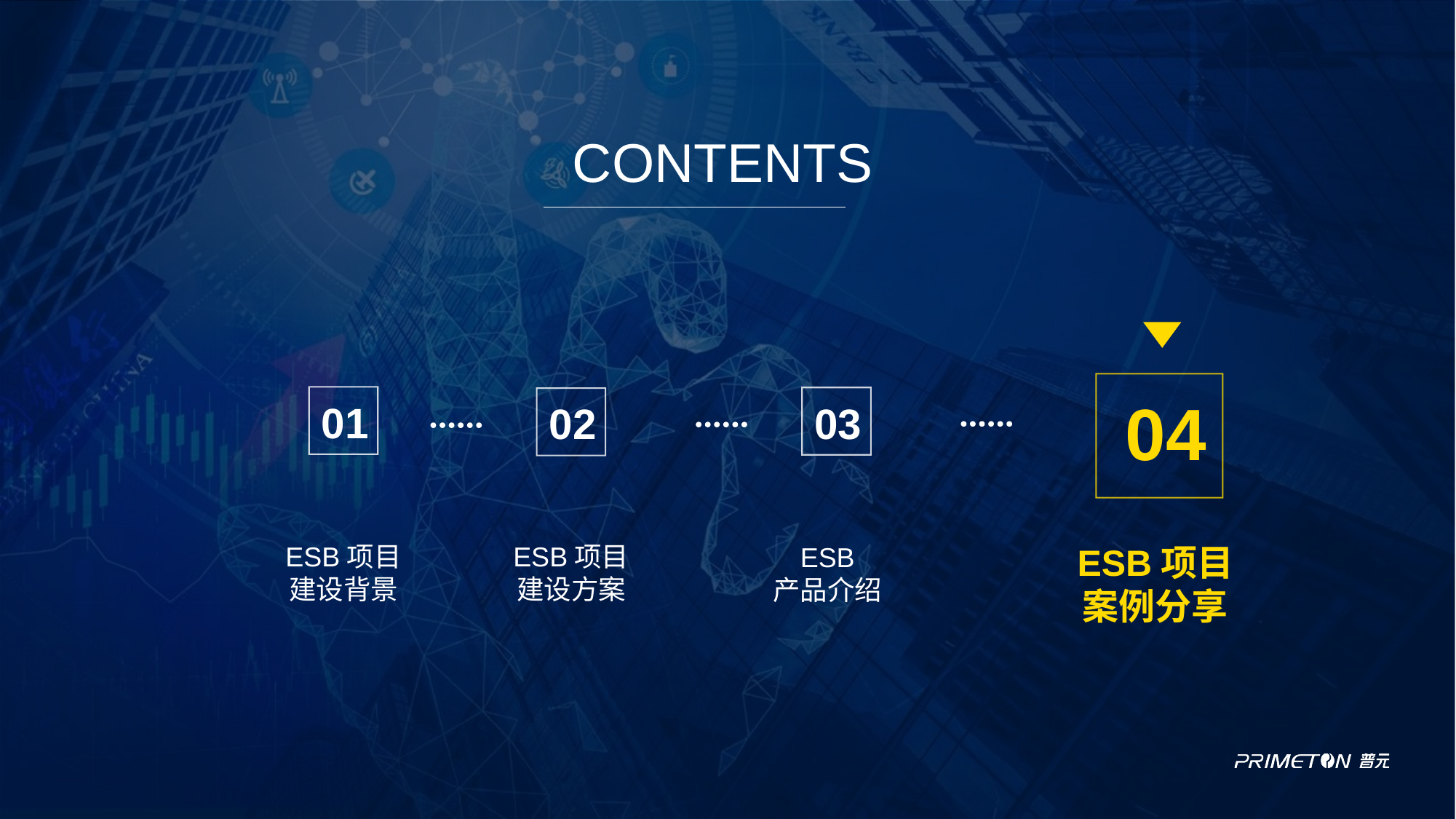

CONTENTS

04
ESB项目
案例分享

01
ESB项目
建设背景

03
ESB
产品介绍

02
ESB项目
建设方案